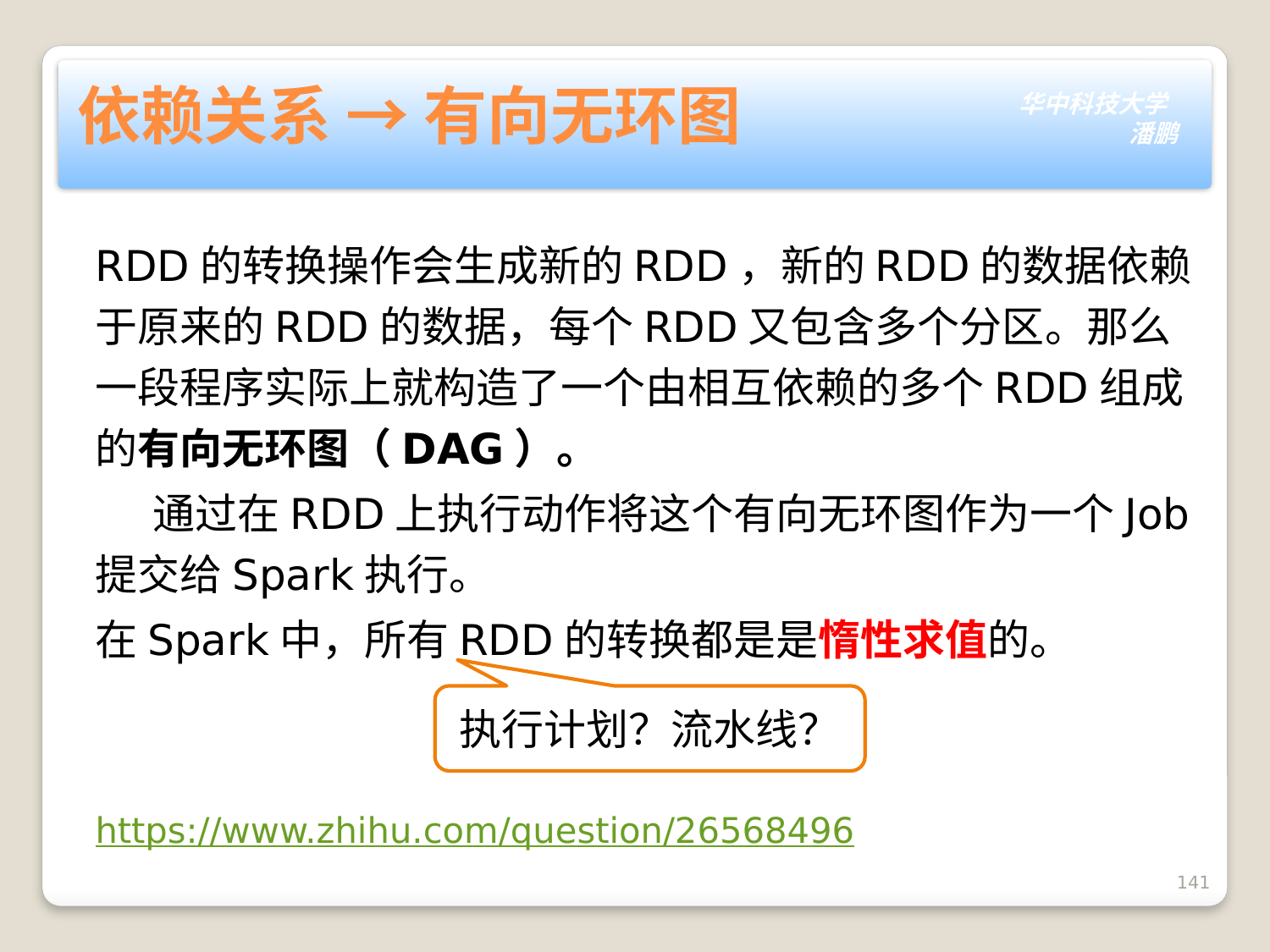

# 依赖关系 → 有向无环图
RDD的转换操作会生成新的RDD，新的RDD的数据依赖于原来的RDD的数据，每个RDD又包含多个分区。那么一段程序实际上就构造了一个由相互依赖的多个RDD组成的有向无环图（DAG）。
     通过在RDD上执行动作将这个有向无环图作为一个Job提交给Spark执行。
在Spark中，所有RDD的转换都是是惰性求值的。

https://www.zhihu.com/question/26568496
执行计划？流水线？
141